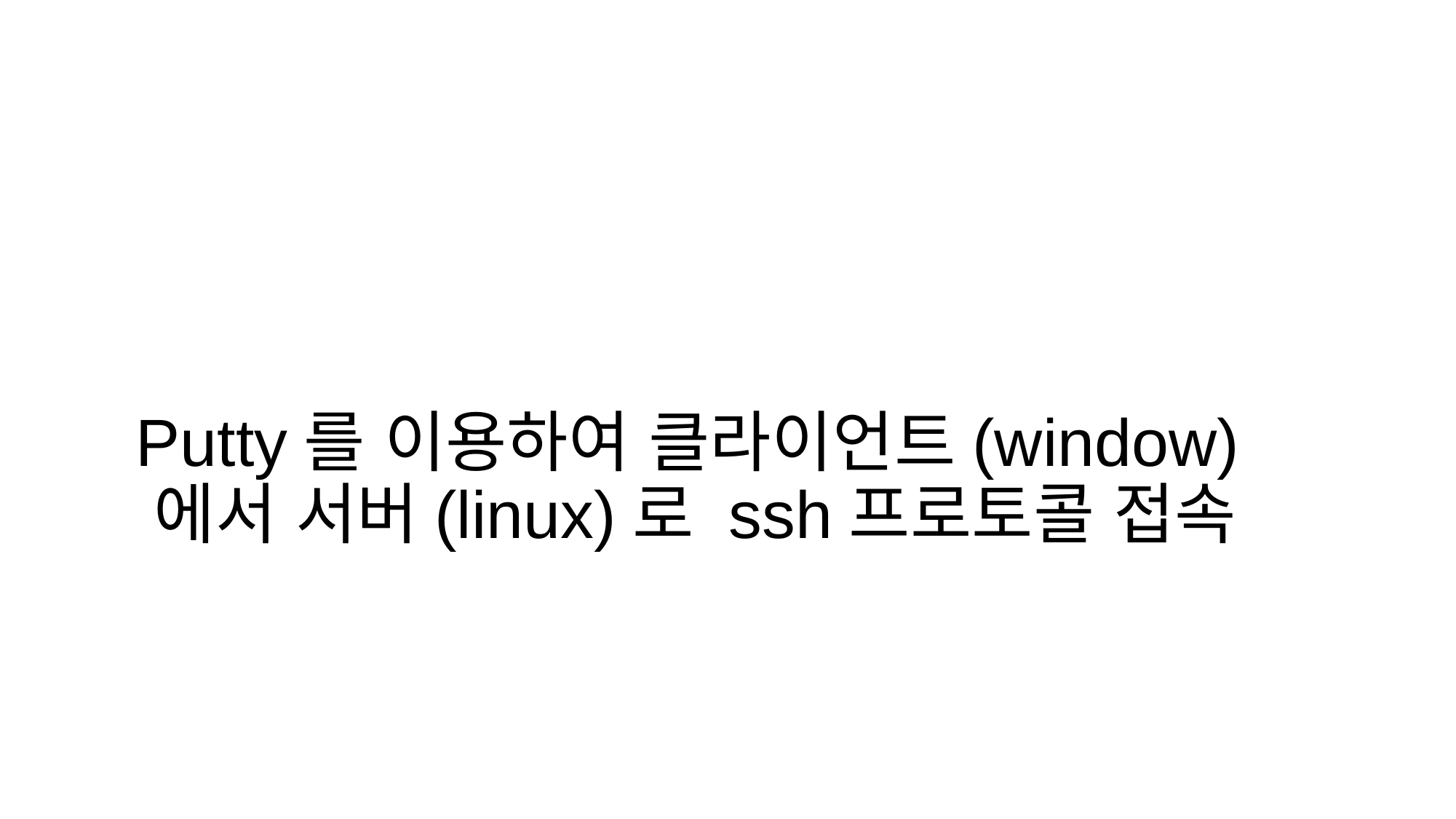

# Putty를 이용하여 클라이언트(window)에서 서버(linux)로 ssh프로토콜 접속